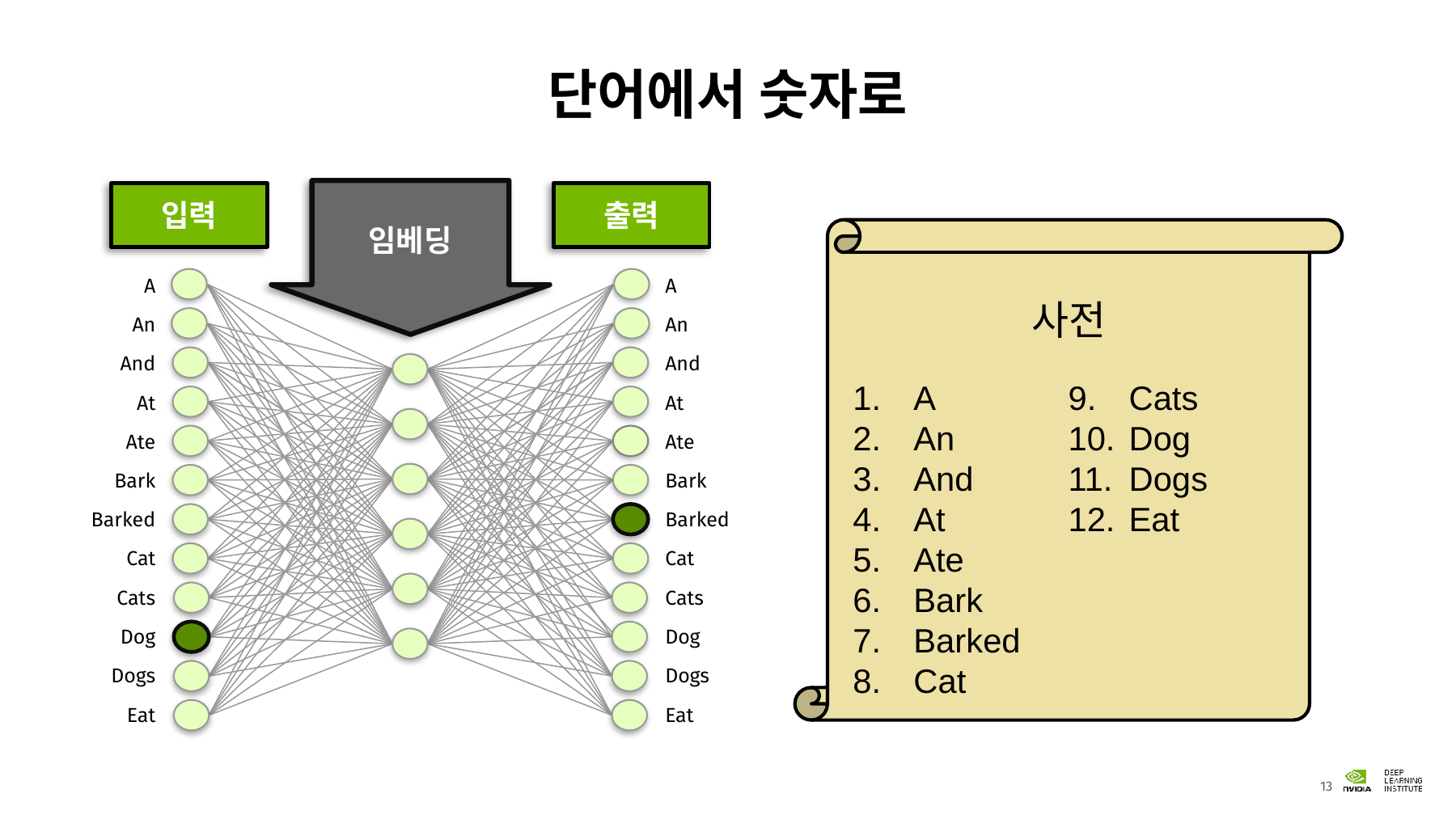

# 단어에서 숫자로
임베딩
입력
출력

사전

A

An

And

At

Ate

Bark

Barked

Cat

Cats

Dog

Dogs
Eat

A
An
And
At
Ate
Bark
Barked
Cat
Cats
Dog
Dogs
Eat
A
An
And
At
Ate
Bark
Barked
Cat
Cats
Dog
Dogs
Eat